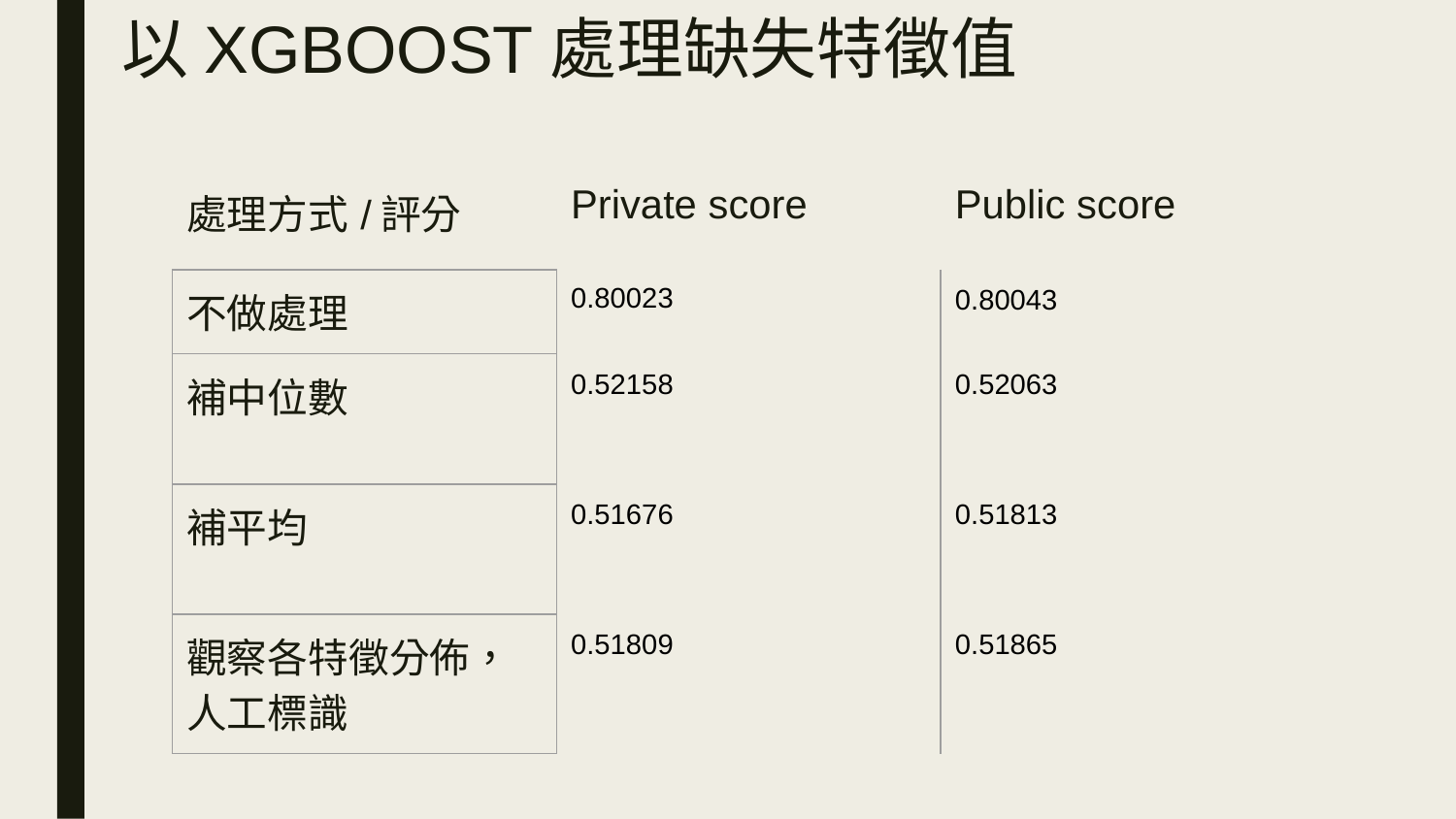

# 以XGBOOST處理缺失特徵值
| 處理方式/評分 | Private score | Public score |
| --- | --- | --- |
| 不做處理 | 0.80023 | 0.80043 |
| 補中位數 | 0.52158 | 0.52063 |
| 補平均 | 0.51676 | 0.51813 |
| 觀察各特徵分佈，人工標識 | 0.51809 | 0.51865 |